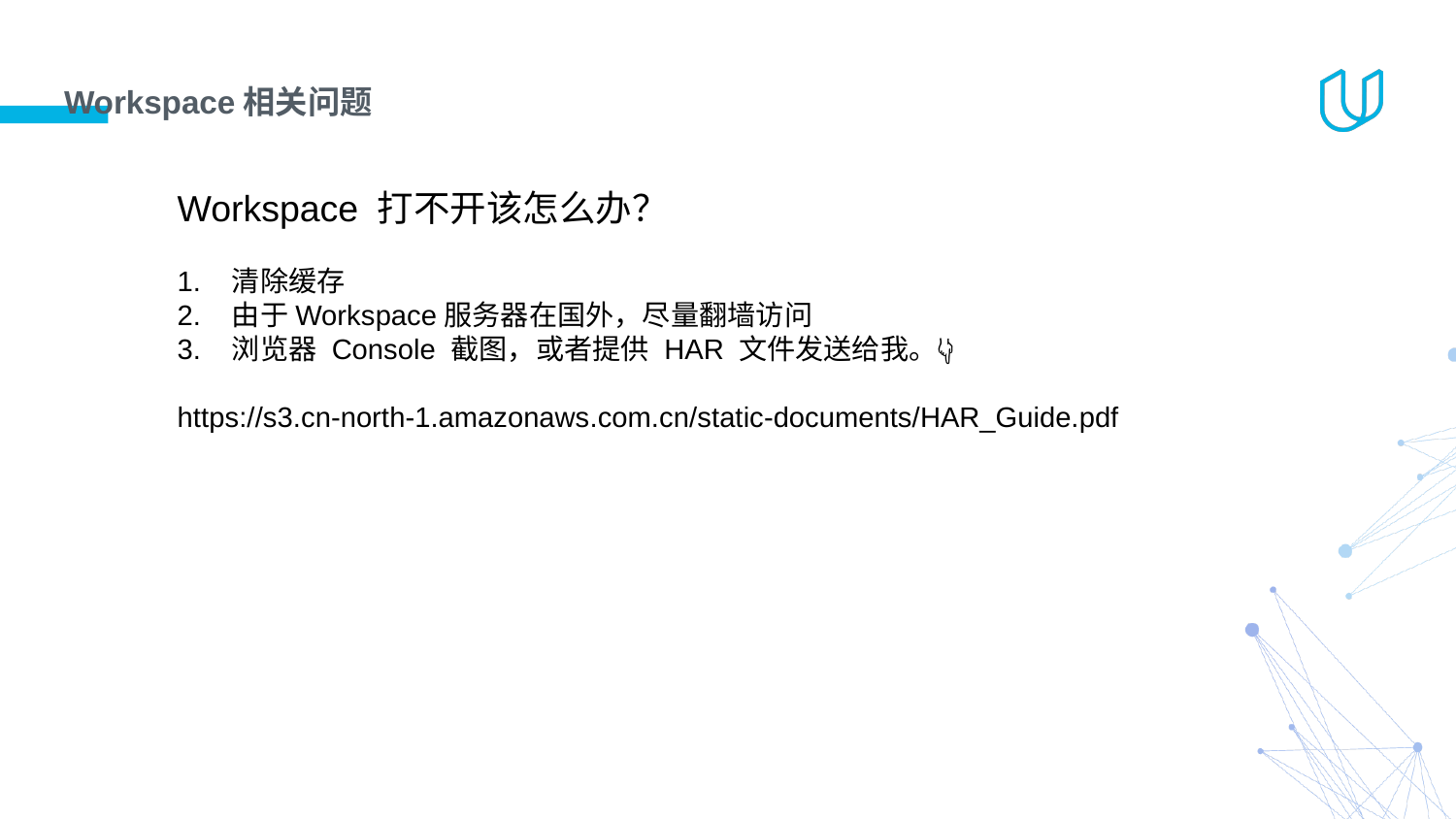

# Workspace相关问题
Workspace 打不开该怎么办？

清除缓存
由于Workspace服务器在国外，尽量翻墙访问
浏览器 Console 截图，或者提供 HAR 文件发送给我。👇

https://s3.cn-north-1.amazonaws.com.cn/static-documents/HAR_Guide.pdf